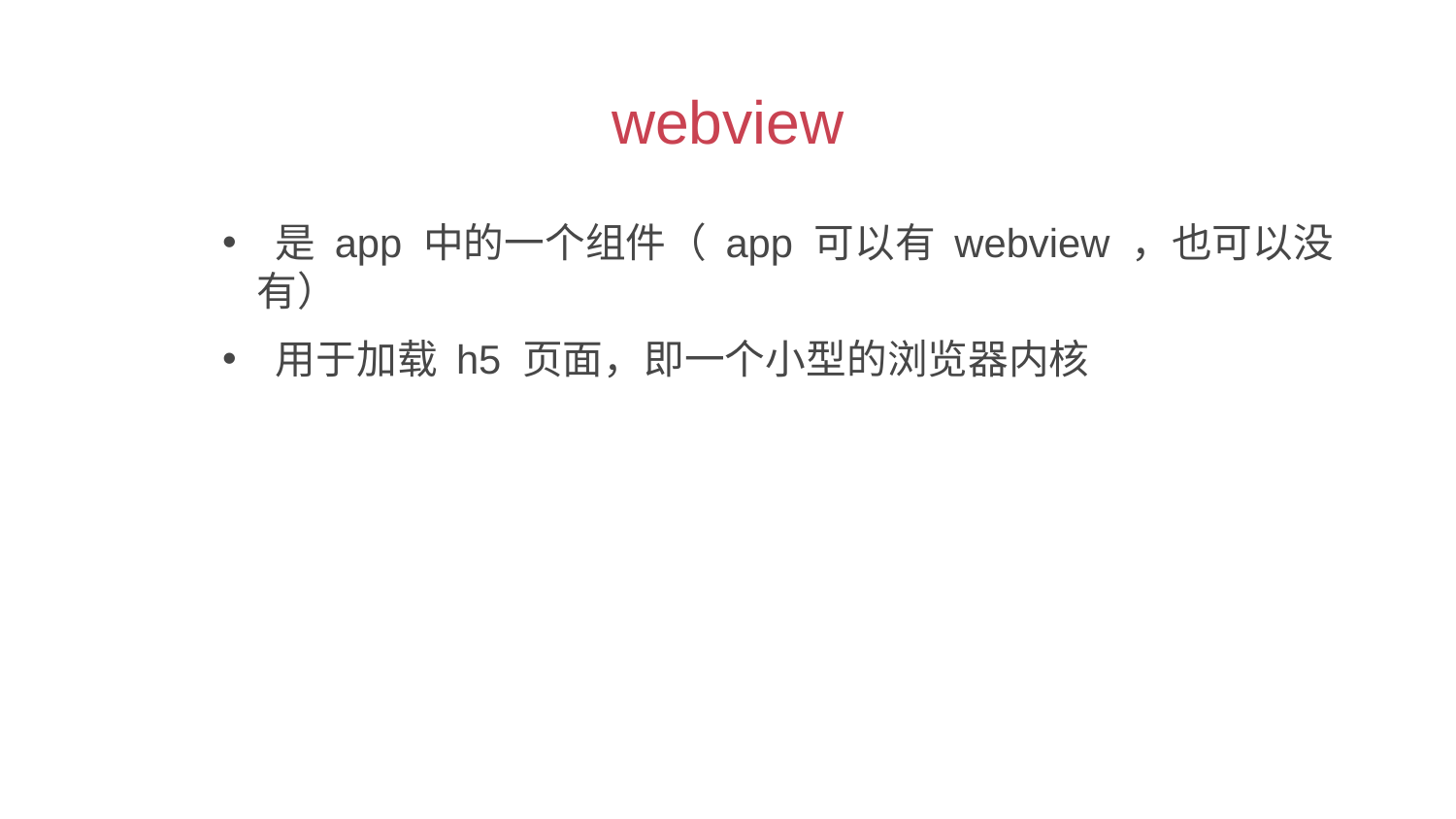

webview
 是 app 中的一个组件（ app 可以有 webview ，也可以没有）
 用于加载 h5 页面，即一个小型的浏览器内核